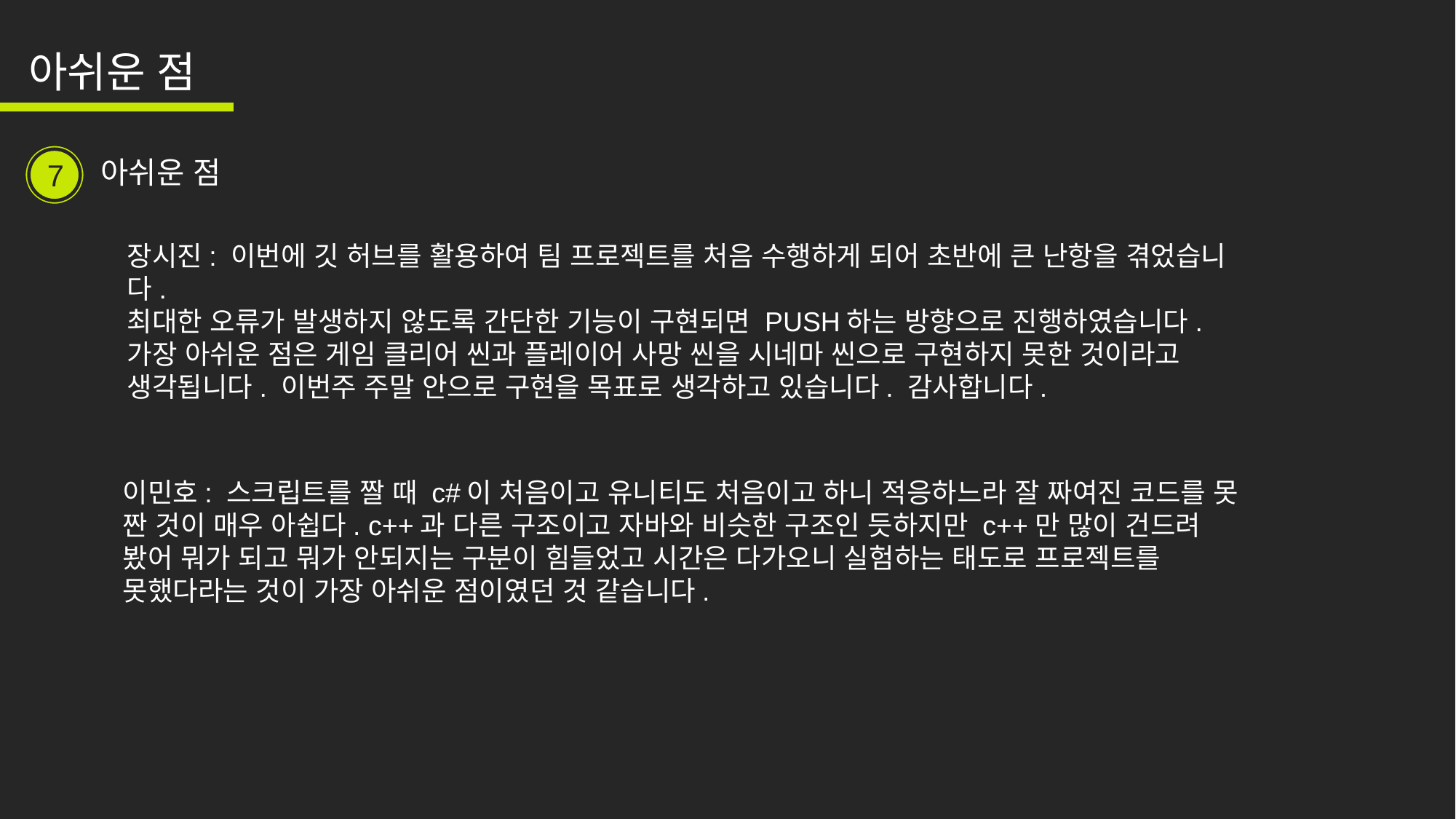

아쉬운 점

1
7
아쉬운 점
장시진: 이번에 깃 허브를 활용하여 팀 프로젝트를 처음 수행하게 되어 초반에 큰 난항을 겪었습니다.
최대한 오류가 발생하지 않도록 간단한 기능이 구현되면 PUSH하는 방향으로 진행하였습니다.
가장 아쉬운 점은 게임 클리어 씬과 플레이어 사망 씬을 시네마 씬으로 구현하지 못한 것이라고 생각됩니다. 이번주 주말 안으로 구현을 목표로 생각하고 있습니다. 감사합니다.
이민호: 스크립트를 짤 때 c#이 처음이고 유니티도 처음이고 하니 적응하느라 잘 짜여진 코드를 못 짠 것이 매우 아쉽다. c++과 다른 구조이고 자바와 비슷한 구조인 듯하지만 c++만 많이 건드려 봤어 뭐가 되고 뭐가 안되지는 구분이 힘들었고 시간은 다가오니 실험하는 태도로 프로젝트를 못했다라는 것이 가장 아쉬운 점이였던 것 같습니다.